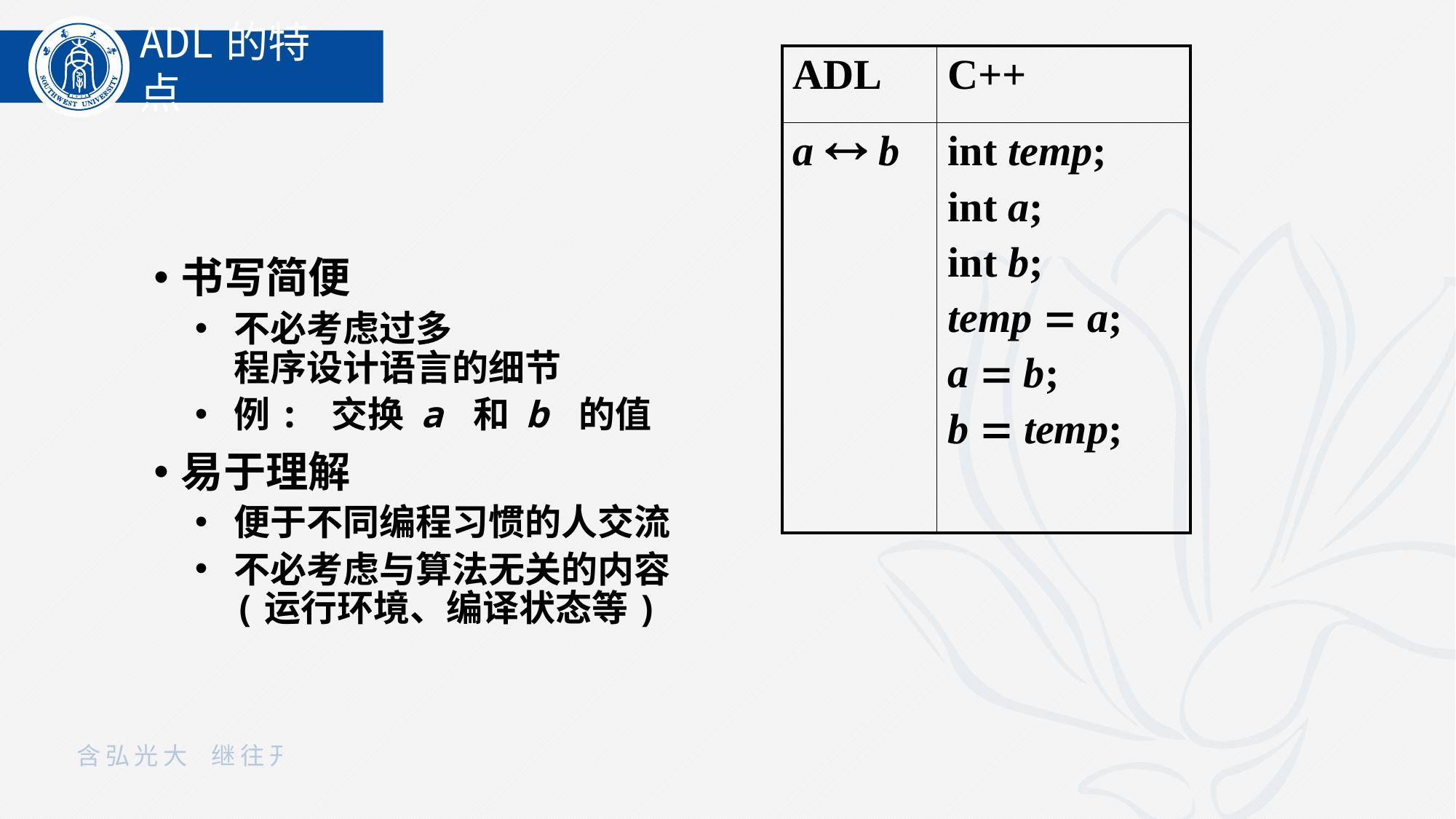

ADL的特点
| ADL | C++ |
| --- | --- |
| a ↔ b | int temp; int a; int b; temp = a; a = b; b = temp; |
书写简便
不必考虑过多
程序设计语言的细节
例: 交换 a 和 b 的值
易于理解
便于不同编程习惯的人交流
不必考虑与算法无关的内容
(运行环境、编译状态等)